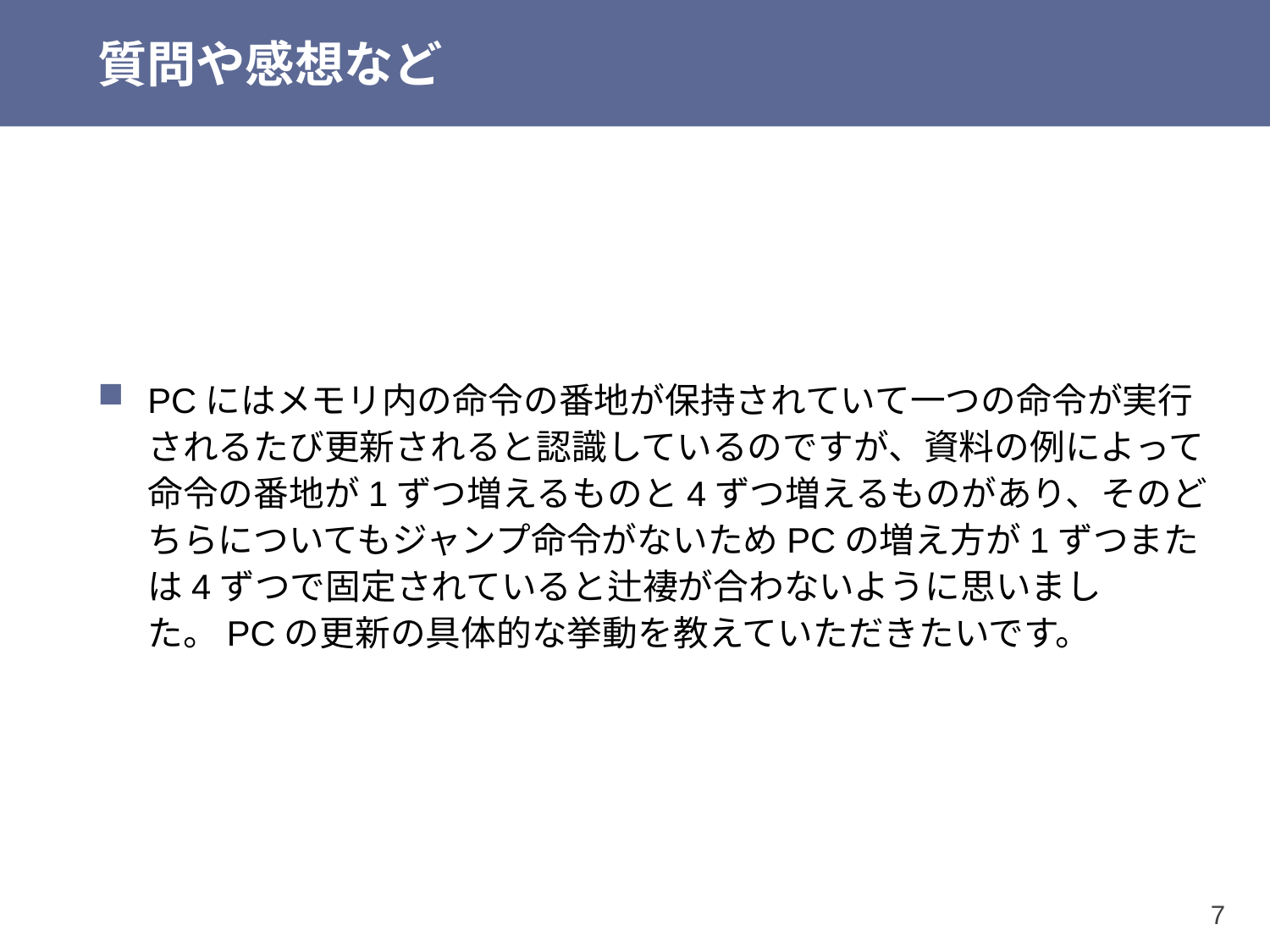

# 質問や感想など
PCにはメモリ内の命令の番地が保持されていて一つの命令が実行されるたび更新されると認識しているのですが、資料の例によって命令の番地が1ずつ増えるものと4ずつ増えるものがあり、そのどちらについてもジャンプ命令がないためPCの増え方が1ずつまたは4ずつで固定されていると辻褄が合わないように思いました。PCの更新の具体的な挙動を教えていただきたいです。